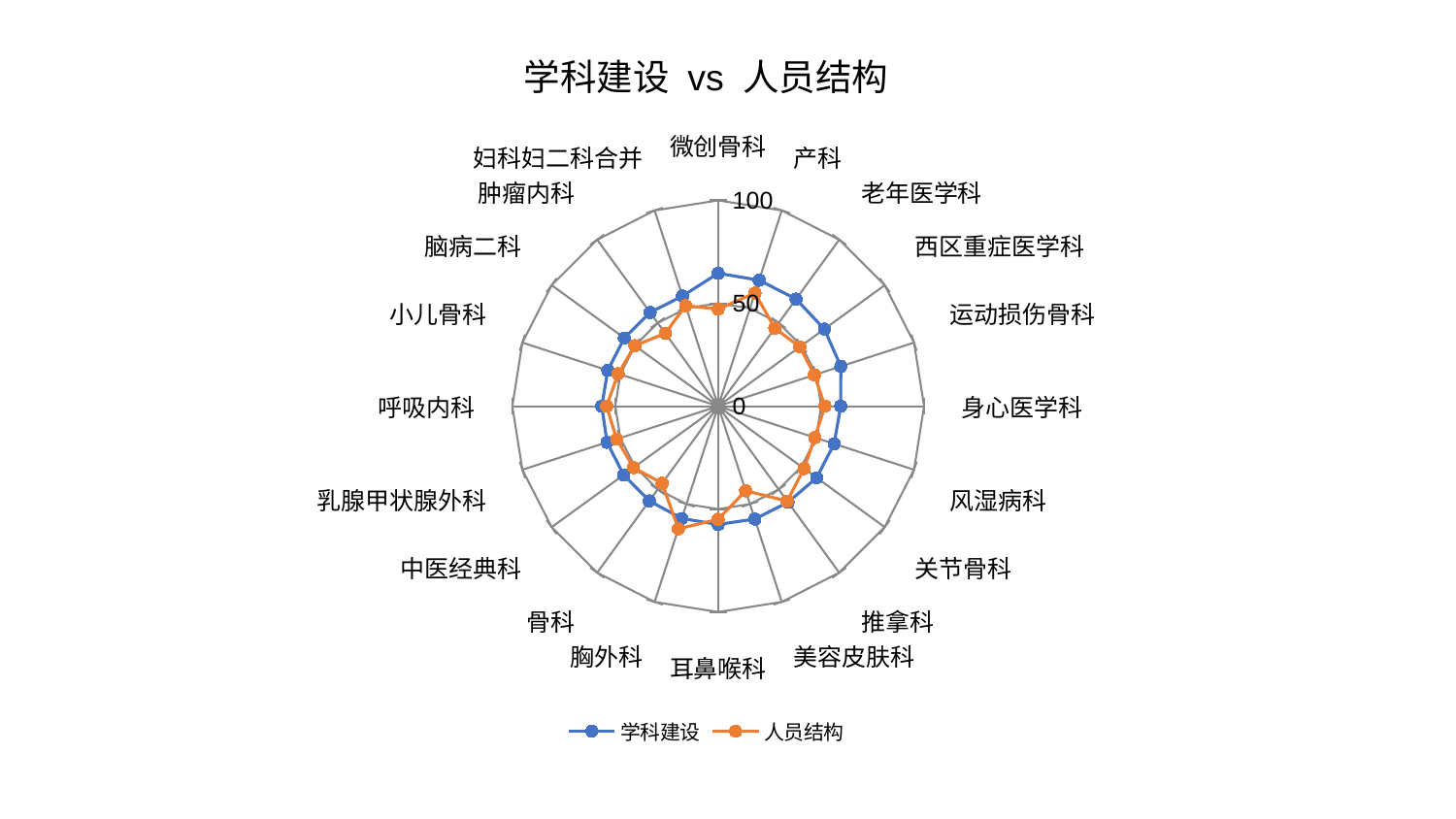

### Chart: 学科建设 vs 人员结构

| Category | 学科建设 | 人员结构 |
|---|---|---|
| 微创骨科 | 64.58972013383782 | 47.21520574293188 |
| 产科 | 64.36729485283915 | 57.80770646597618 |
| 老年医学科 | 64.35375072688959 | 46.80713620309168 |
| 西区重症医学科 | 63.73971316932489 | 49.048753187800834 |
| 运动损伤骨科 | 62.61911533033436 | 49.12749197619672 |
| 身心医学科 | 59.514772385631666 | 51.85329380224324 |
| 风湿病科 | 59.2031793751994 | 49.34335803487354 |
| 关节骨科 | 59.13343771350751 | 51.548774637261694 |
| 推拿科 | 57.71848877465437 | 57.01522959423049 |
| 美容皮肤科 | 57.643113973052074 | 43.22997047802819 |
| 耳鼻喉科 | 57.48655939740451 | 54.952689736260574 |
| 胸外科 | 57.35979810622127 | 62.66157578134952 |
| 骨科 | 56.90973600292207 | 46.337590122914506 |
| 中医经典科 | 56.81037503554383 | 50.80267975981839 |
| 乳腺甲状腺外科 | 56.78144496781818 | 51.84788412865213 |
| 呼吸内科 | 56.54286184378418 | 54.211917862500215 |
| 小儿骨科 | 56.40399725853991 | 51.12363319211487 |
| 脑病二科 | 56.374587712954956 | 50.04740873064177 |
| 肿瘤内科 | 56.28815719736043 | 43.74453716238774 |
| 妇科妇二科合并 | 56.253342317492134 | 51.34032141233851 |
14